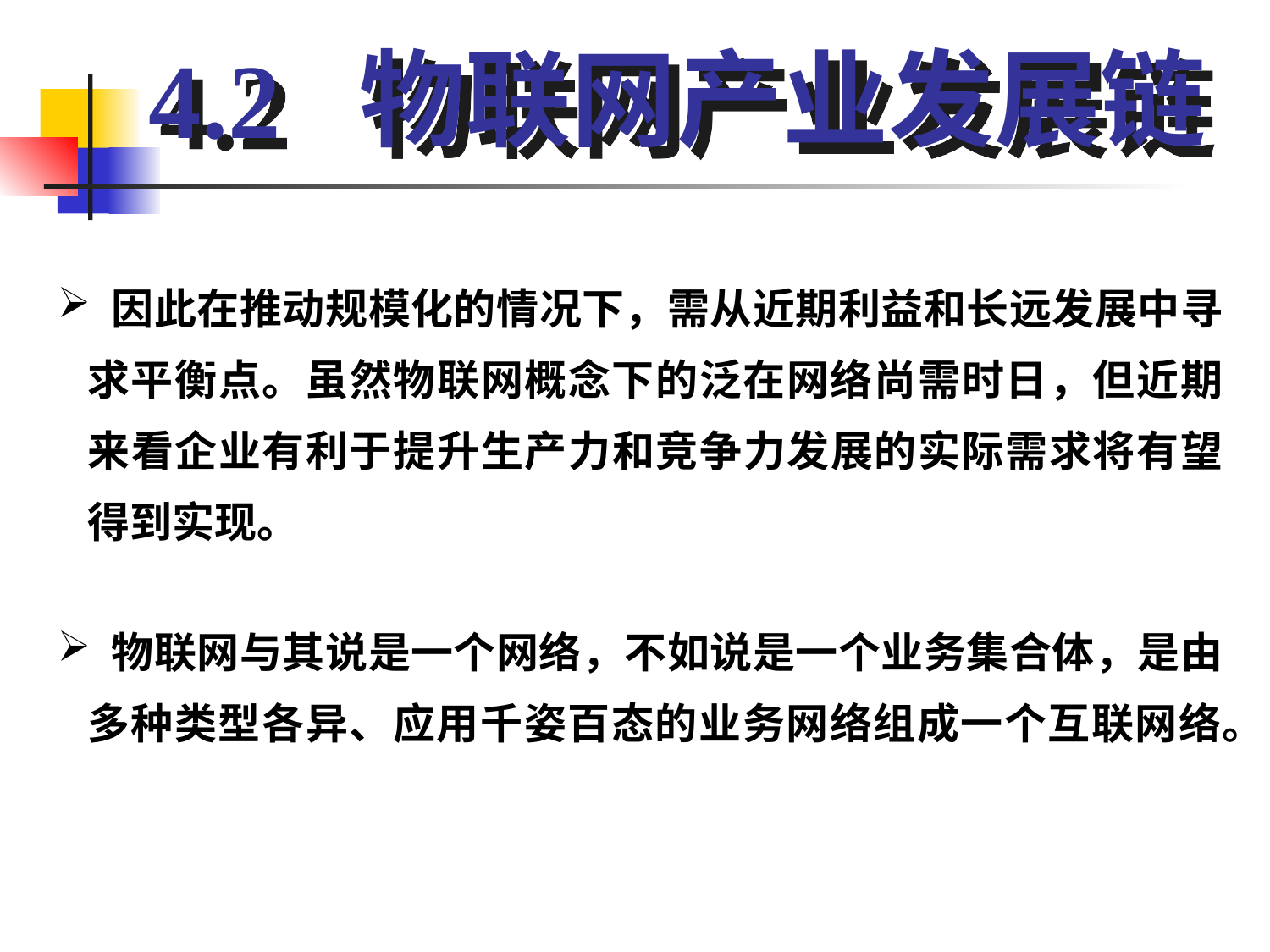

4.2  物联网产业发展链
 因此在推动规模化的情况下，需从近期利益和长远发展中寻求平衡点。虽然物联网概念下的泛在网络尚需时日，但近期来看企业有利于提升生产力和竞争力发展的实际需求将有望得到实现。

 物联网与其说是一个网络，不如说是一个业务集合体，是由多种类型各异、应用千姿百态的业务网络组成一个互联网络。